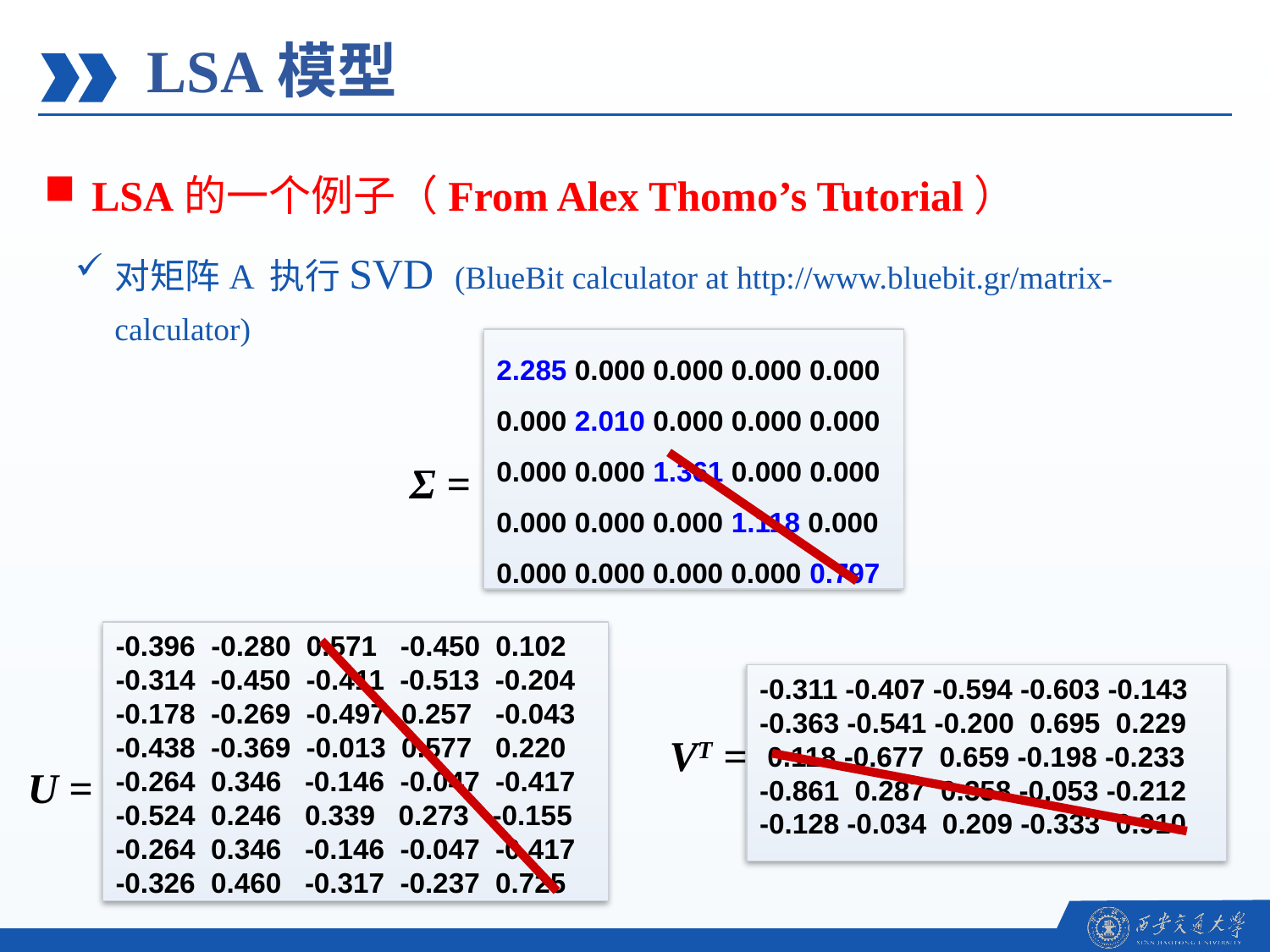

LSA模型
LSA的一个例子（From Alex Thomo’s Tutorial）

对矩阵A 执行SVD  (BlueBit calculator at http://www.bluebit.gr/matrix-calculator)
2.285 0.000 0.000 0.000 0.000
0.000 2.010 0.000 0.000 0.000
0.000 0.000 1.361 0.000 0.000
0.000 0.000 0.000 1.118 0.000
0.000 0.000 0.000 0.000 0.797

Σ =
-0.396  -0.280  0.571   -0.450  0.102
-0.314  -0.450  -0.411  -0.513  -0.204
-0.178  -0.269  -0.497  0.257   -0.043
-0.438  -0.369  -0.013  0.577   0.220
-0.264  0.346   -0.146  -0.047  -0.417
-0.524  0.246   0.339   0.273   -0.155
-0.264  0.346   -0.146  -0.047  -0.417
-0.326  0.460   -0.317  -0.237  0.725
-0.311 -0.407 -0.594 -0.603 -0.143
-0.363 -0.541 -0.200  0.695  0.229
 0.118 -0.677  0.659 -0.198 -0.233
-0.861  0.287  0.358 -0.053 -0.212
-0.128 -0.034  0.209 -0.333  0.910
VT =
U =